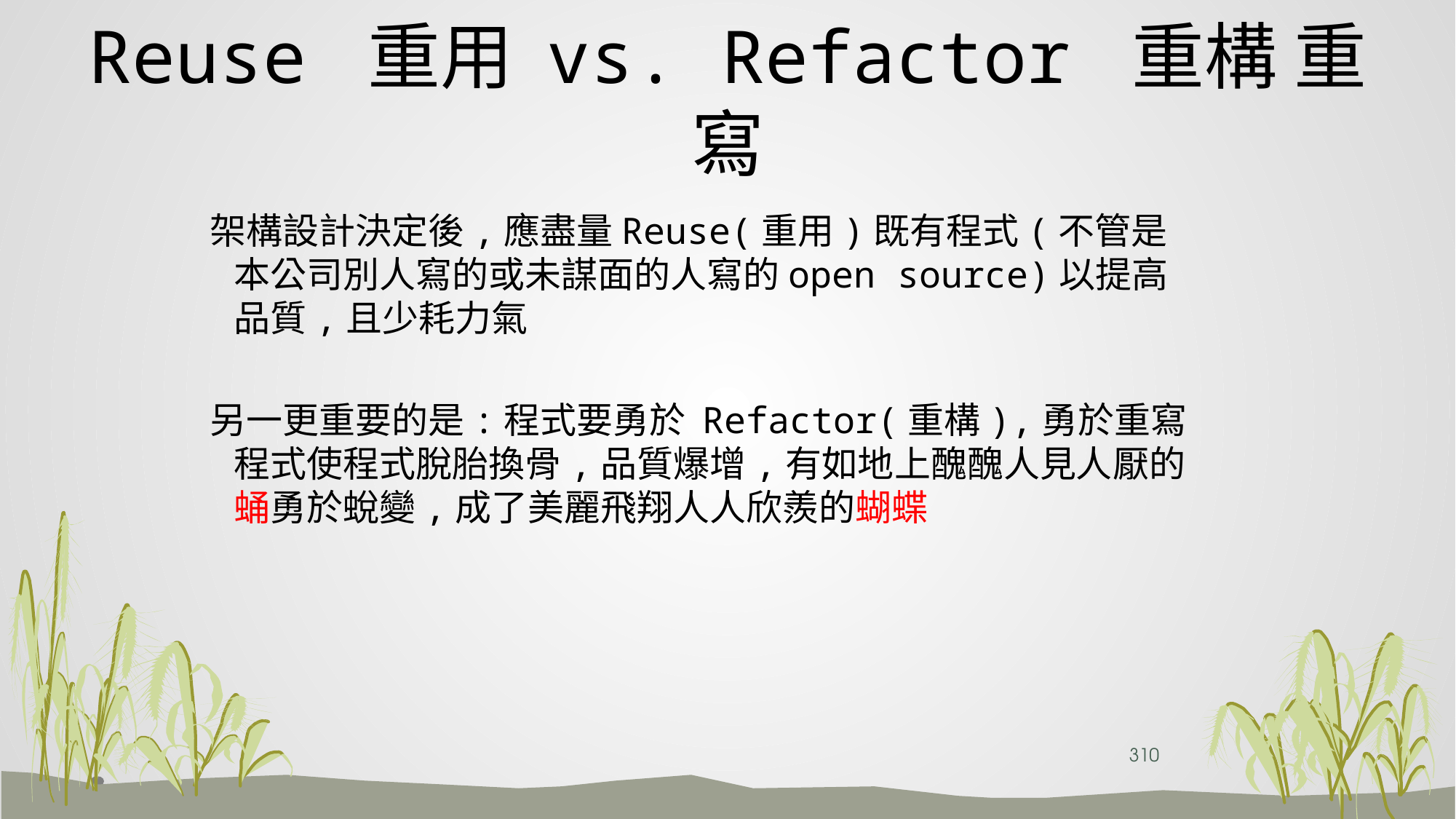

# Reuse 重用 vs. Refactor 重構 重寫
 架構設計決定後,應盡量Reuse(重用)既有程式(不管是本公司別人寫的或未謀面的人寫的open source)以提高品質,且少耗力氣

 另一更重要的是:程式要勇於 Refactor(重構),勇於重寫程式使程式脫胎換骨,品質爆增,有如地上醜醜人見人厭的蛹勇於蛻變,成了美麗飛翔人人欣羨的蝴蝶
310